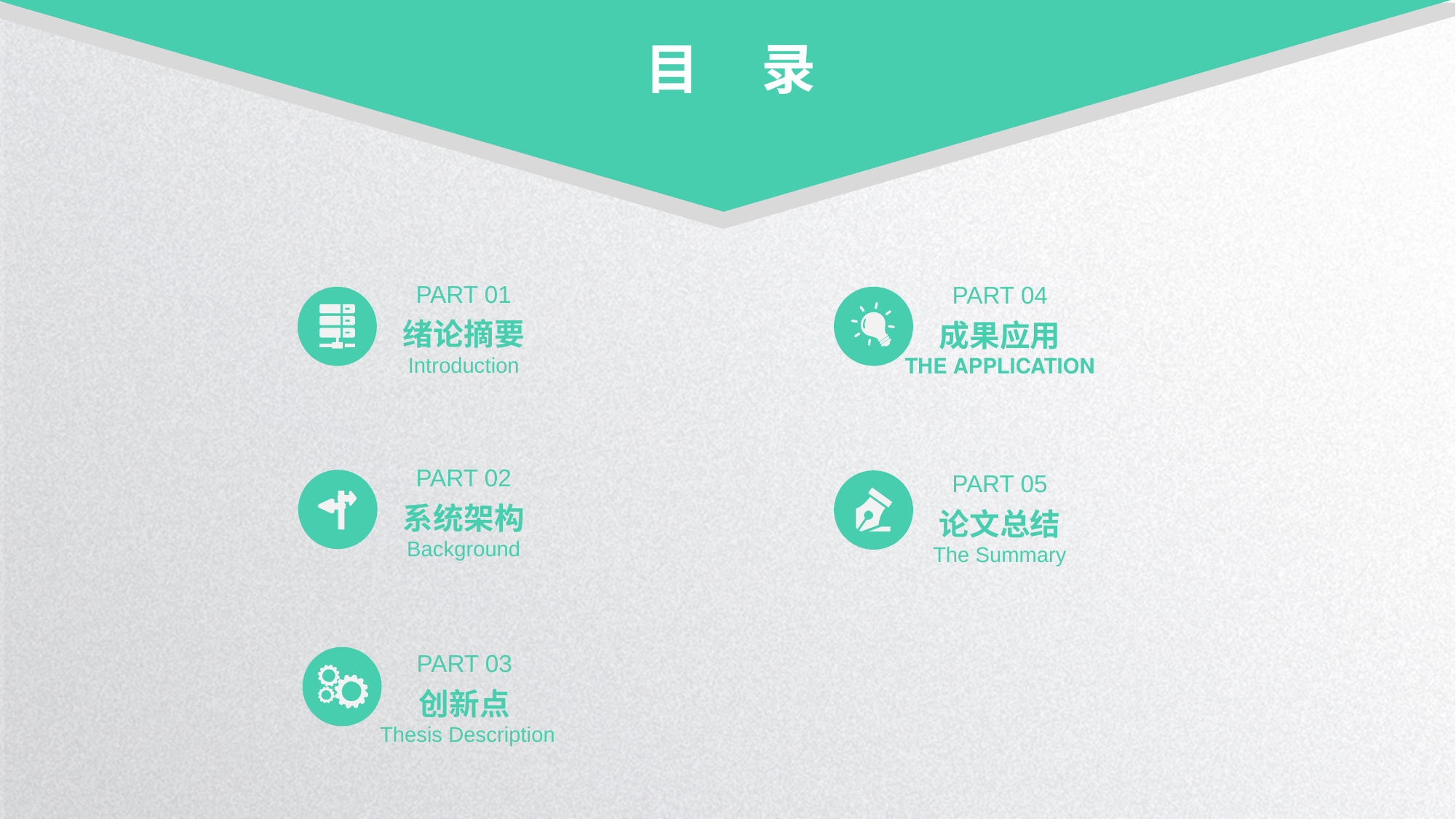

目     录
PART 01
绪论摘要
Introduction
PART 04
成果应用
THE APPLICATION

PART 02
系统架构
Background
PART 05
论文总结
The Summary

PART 03
创新点
 Thesis Description